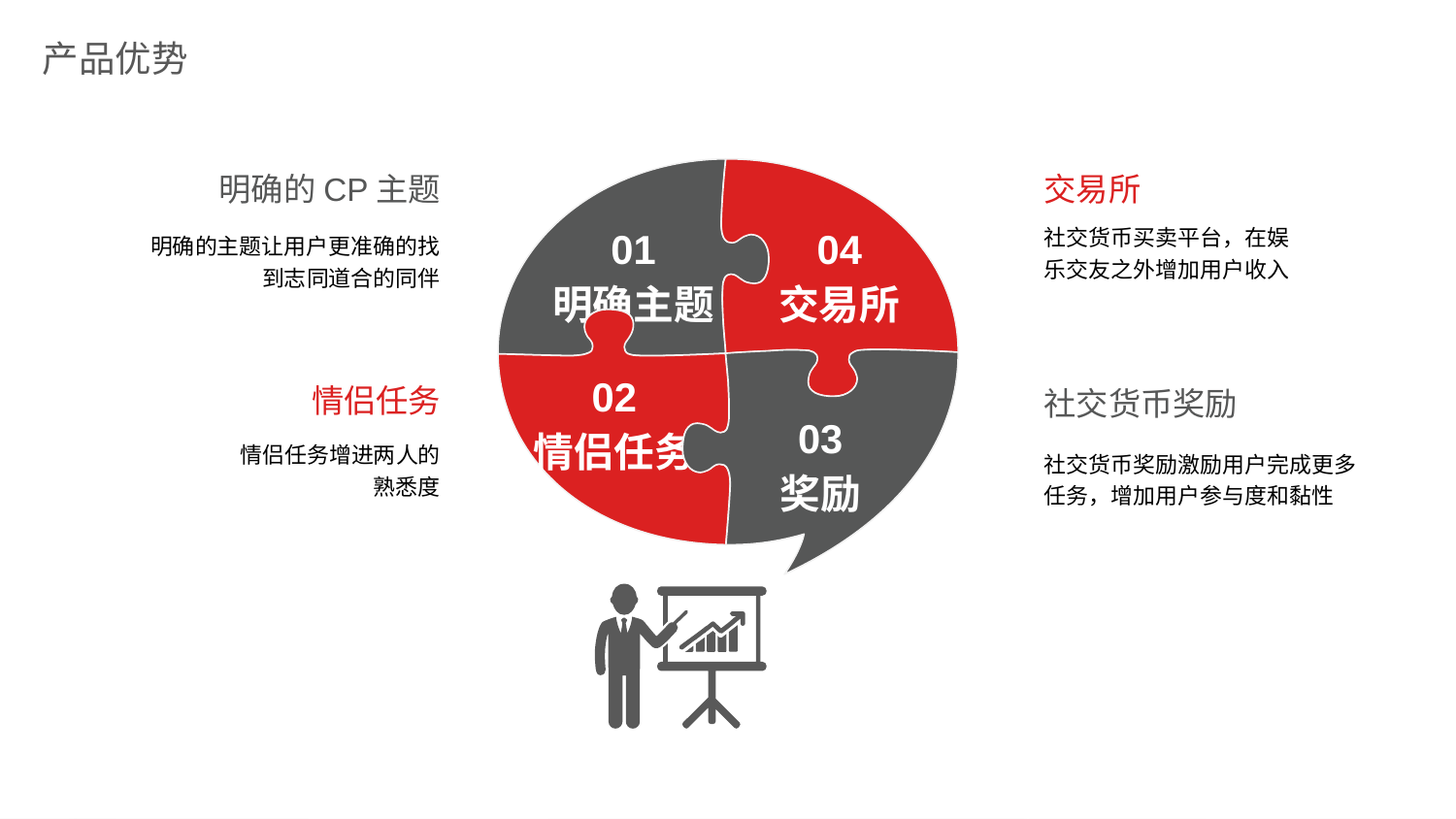

产品优势
01
明确主题
04
交易所
02
情侣任务
03
奖励
交易所
社交货币买卖平台，在娱乐交友之外增加用户收入
明确的CP主题
明确的主题让用户更准确的找到志同道合的同伴
情侣任务
情侣任务增进两人的熟悉度
社交货币奖励
社交货币奖励激励用户完成更多任务，增加用户参与度和黏性